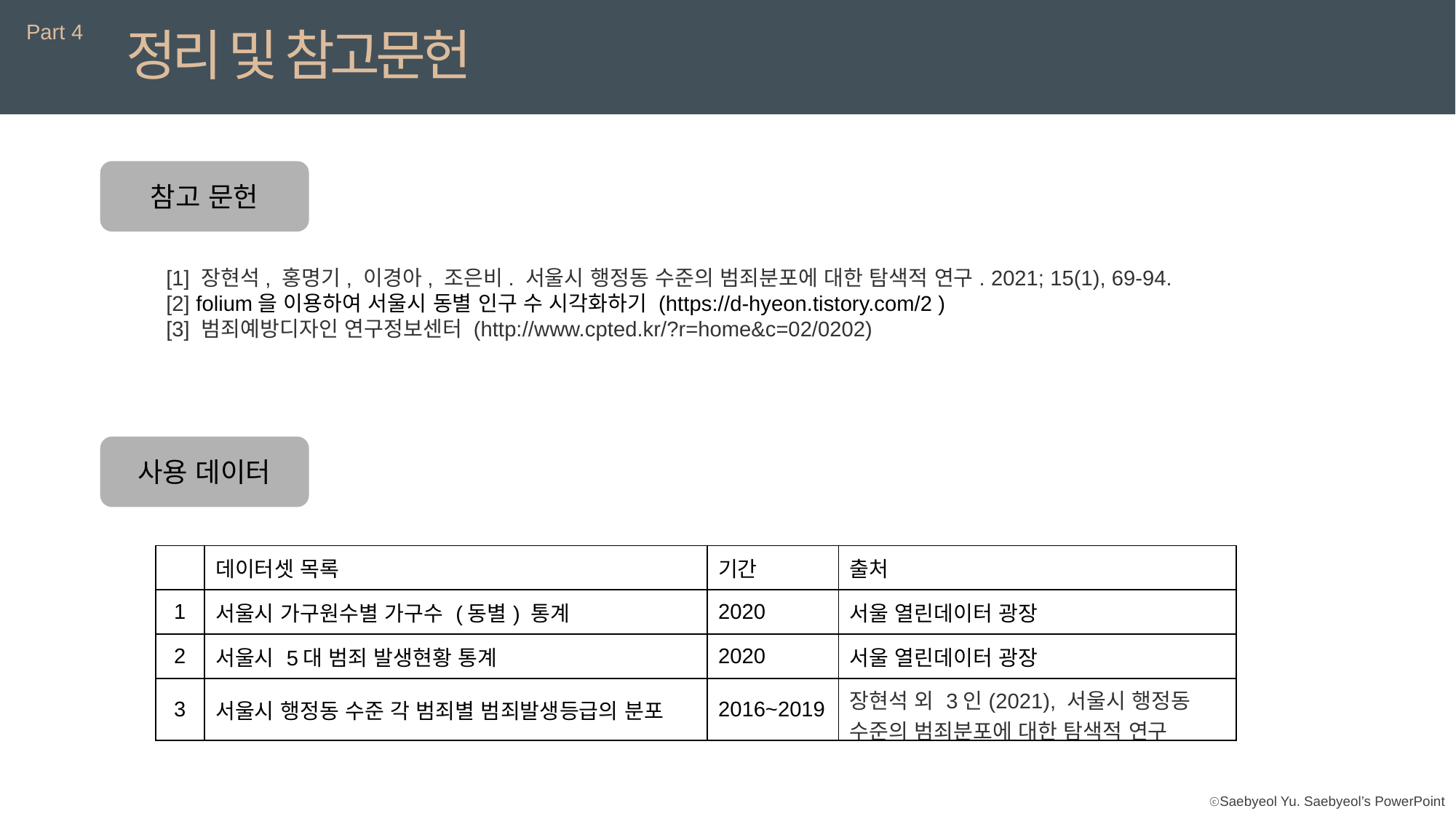

Part 4
정리 및 참고문헌
참고 문헌
[1] 장현석, 홍명기, 이경아, 조은비. 서울시 행정동 수준의 범죄분포에 대한 탐색적 연구. 2021; 15(1), 69-94.
[2] folium을 이용하여 서울시 동별 인구 수 시각화하기 (https://d-hyeon.tistory.com/2 )
[3] 범죄예방디자인 연구정보센터 (http://www.cpted.kr/?r=home&c=02/0202)
사용 데이터
|  | 데이터셋 목록 | 기간 | 출처 |
| --- | --- | --- | --- |
| 1 | 서울시 가구원수별 가구수 (동별) 통계 | 2020 | 서울 열린데이터 광장 |
| 2 | 서울시 5대 범죄 발생현황 통계 | 2020 | 서울 열린데이터 광장 |
| 3 | 서울시 행정동 수준 각 범죄별 범죄발생등급의 분포 | 2016~2019 | 장현석 외 3인(2021), 서울시 행정동 수준의 범죄분포에 대한 탐색적 연구 |